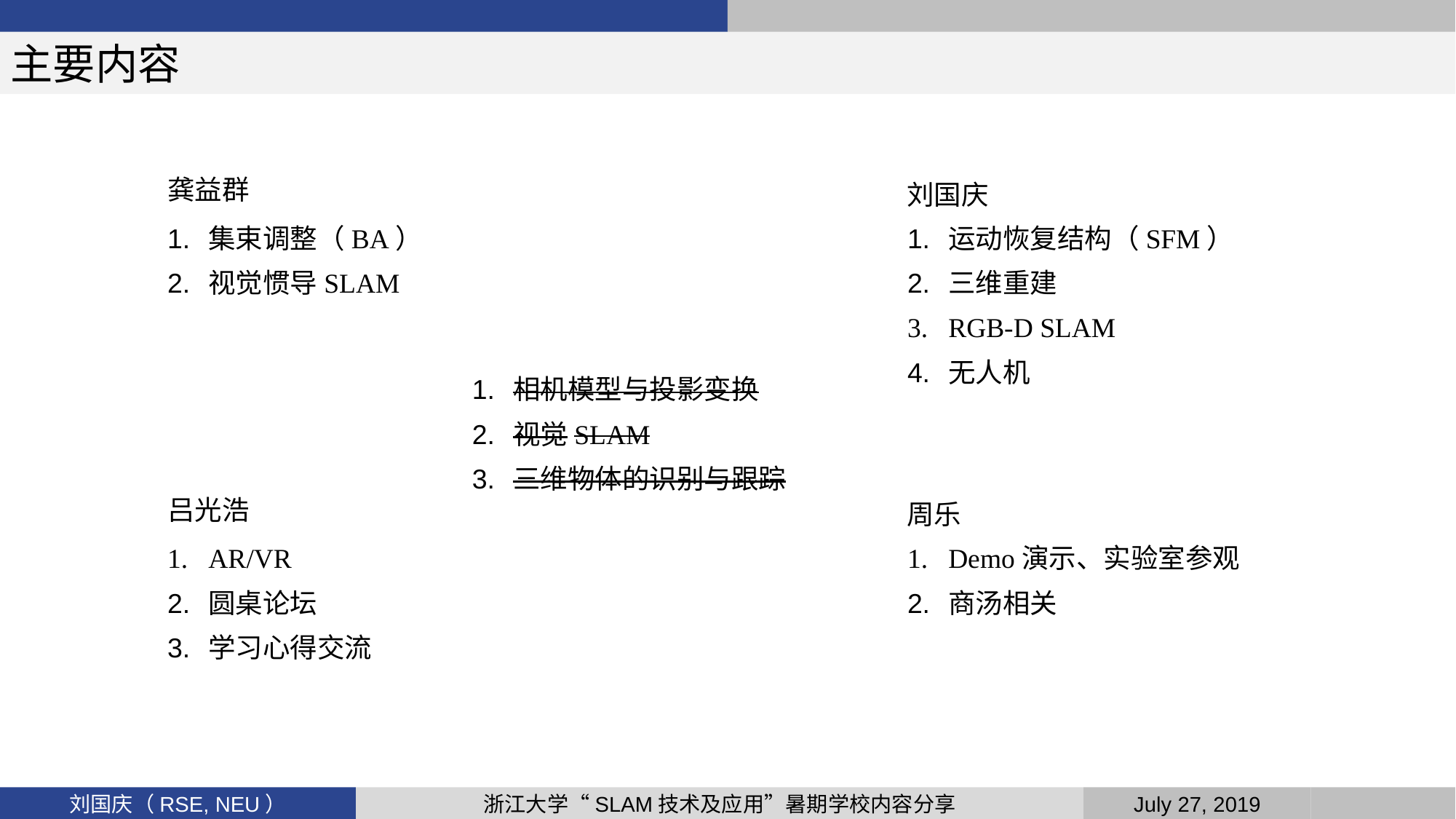

主要内容
龚益群
刘国庆
运动恢复结构（SFM）
三维重建
RGB-D SLAM
无人机

集束调整（BA）
视觉惯导SLAM
相机模型与投影变换
视觉SLAM
三维物体的识别与跟踪
吕光浩
周乐
AR/VR
圆桌论坛
学习心得交流
Demo演示、实验室参观
商汤相关

July 27, 2019
浙江大学“SLAM技术及应用”暑期学校内容分享
刘国庆（RSE, NEU）